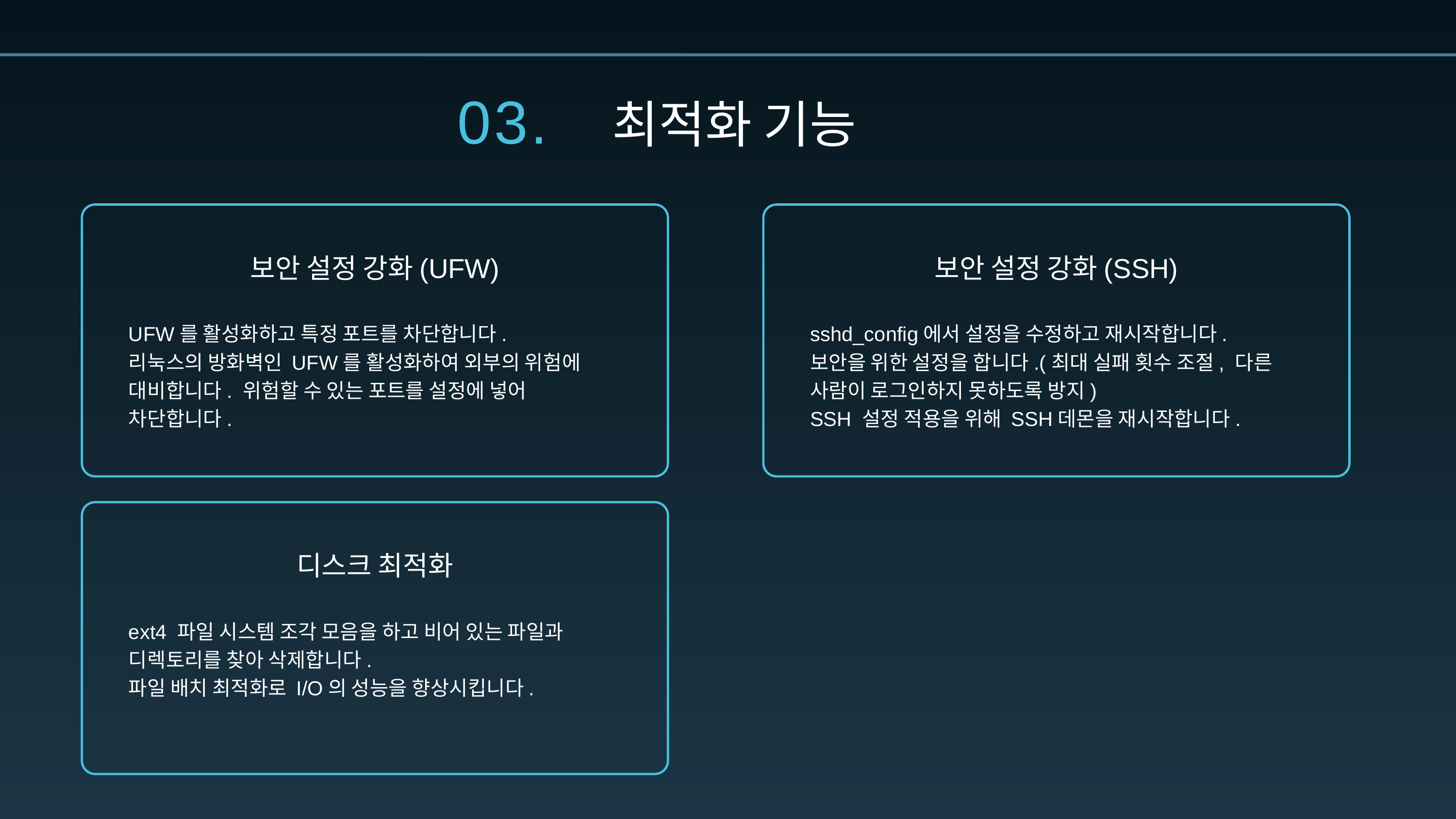

03.
최적화 기능

보안 설정 강화(SSH)
보안 설정 강화(UFW)
UFW를 활성화하고 특정 포트를 차단합니다.
리눅스의 방화벽인 UFW를 활성화하여 외부의 위험에 대비합니다. 위험할 수 있는 포트를 설정에 넣어 차단합니다.
sshd_config에서 설정을 수정하고 재시작합니다.
보안을 위한 설정을 합니다.(최대 실패 횟수 조절, 다른 사람이 로그인하지 못하도록 방지)
SSH 설정 적용을 위해 SSH데몬을 재시작합니다.

디스크 최적화
ext4 파일 시스템 조각 모음을 하고 비어 있는 파일과 디렉토리를 찾아 삭제합니다.
파일 배치 최적화로 I/O의 성능을 향상시킵니다.